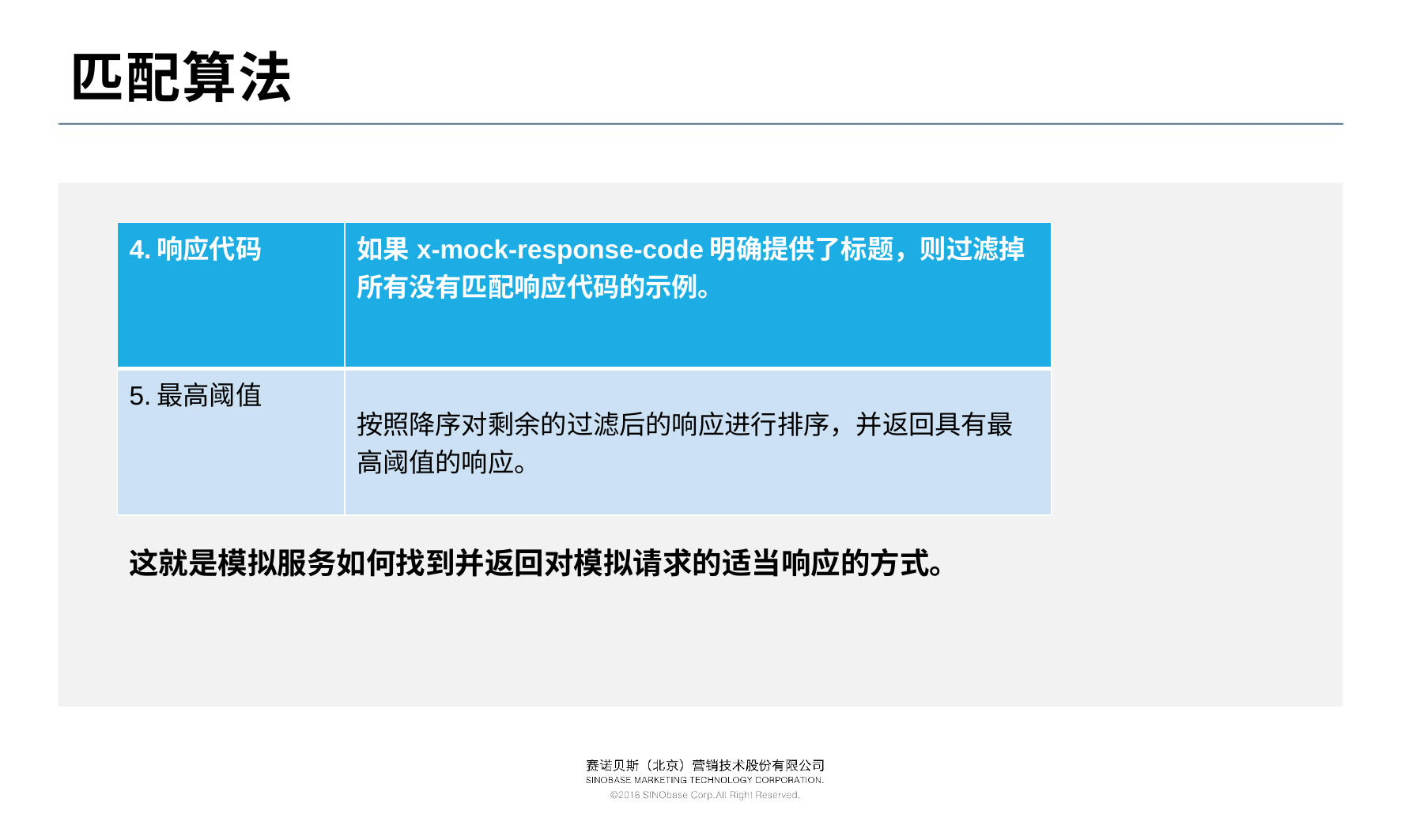

# 匹配算法
| 4.响应代码 | 如果x-mock-response-code明确提供了标题，则过滤掉所有没有匹配响应代码的示例。 |
| --- | --- |
| 5.最高阈值 | 按照降序对剩余的过滤后的响应进行排序，并返回具有最高阈值的响应。 |
这就是模拟服务如何找到并返回对模拟请求的适当响应的方式。